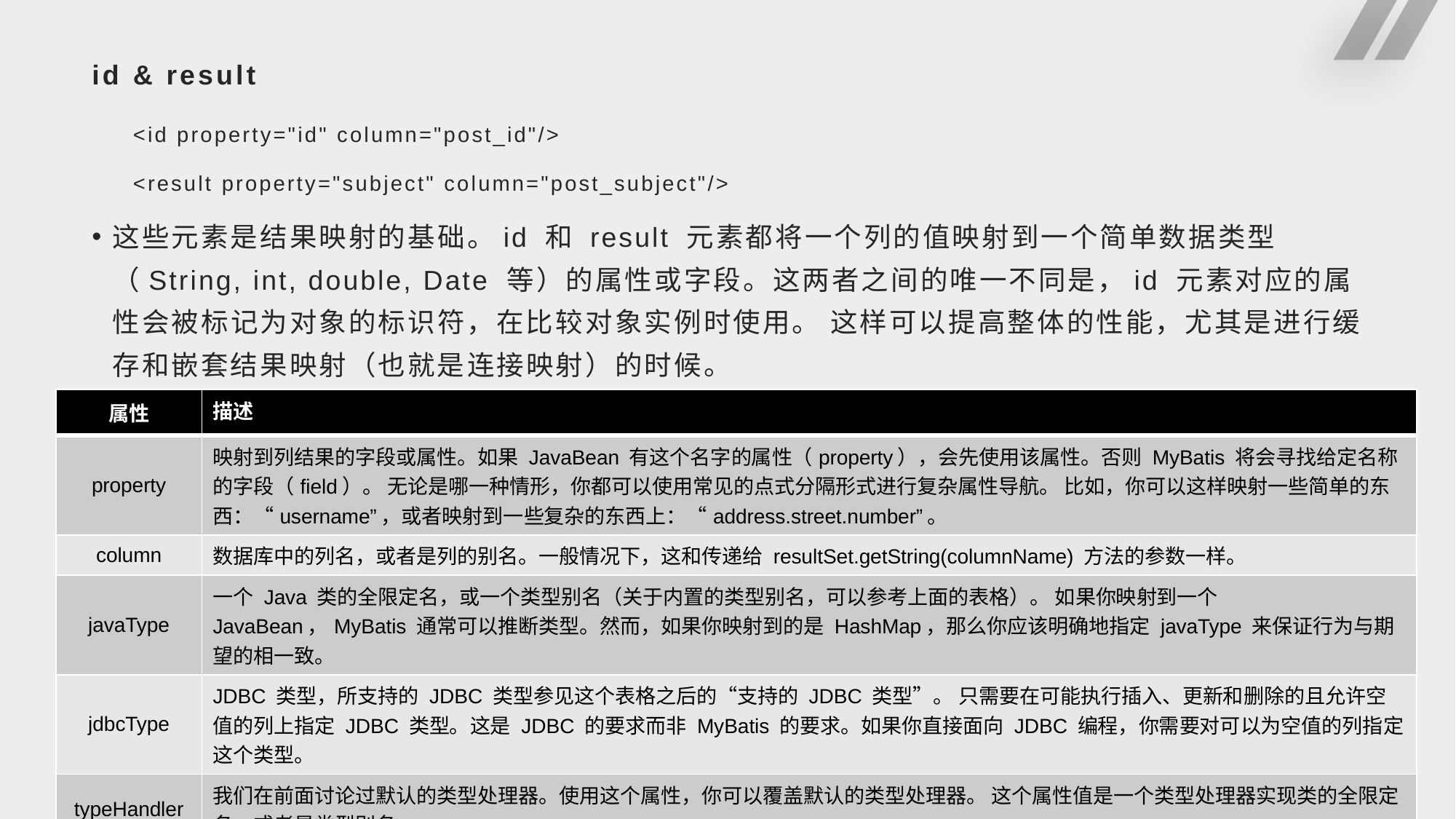

# id & result
<id property="id" column="post_id"/>
<result property="subject" column="post_subject"/>
这些元素是结果映射的基础。id 和 result 元素都将一个列的值映射到一个简单数据类型（String, int, double, Date 等）的属性或字段。这两者之间的唯一不同是，id 元素对应的属性会被标记为对象的标识符，在比较对象实例时使用。 这样可以提高整体的性能，尤其是进行缓存和嵌套结果映射（也就是连接映射）的时候。

| 属性 | 描述 |
| --- | --- |
| property | 映射到列结果的字段或属性。如果 JavaBean 有这个名字的属性（property），会先使用该属性。否则 MyBatis 将会寻找给定名称的字段（field）。 无论是哪一种情形，你都可以使用常见的点式分隔形式进行复杂属性导航。 比如，你可以这样映射一些简单的东西：“username”，或者映射到一些复杂的东西上：“address.street.number”。 |
| column | 数据库中的列名，或者是列的别名。一般情况下，这和传递给 resultSet.getString(columnName) 方法的参数一样。 |
| javaType | 一个 Java 类的全限定名，或一个类型别名（关于内置的类型别名，可以参考上面的表格）。 如果你映射到一个 JavaBean，MyBatis 通常可以推断类型。然而，如果你映射到的是 HashMap，那么你应该明确地指定 javaType 来保证行为与期望的相一致。 |
| jdbcType | JDBC 类型，所支持的 JDBC 类型参见这个表格之后的“支持的 JDBC 类型”。 只需要在可能执行插入、更新和删除的且允许空值的列上指定 JDBC 类型。这是 JDBC 的要求而非 MyBatis 的要求。如果你直接面向 JDBC 编程，你需要对可以为空值的列指定这个类型。 |
| typeHandler | 我们在前面讨论过默认的类型处理器。使用这个属性，你可以覆盖默认的类型处理器。 这个属性值是一个类型处理器实现类的全限定名，或者是类型别名。 |